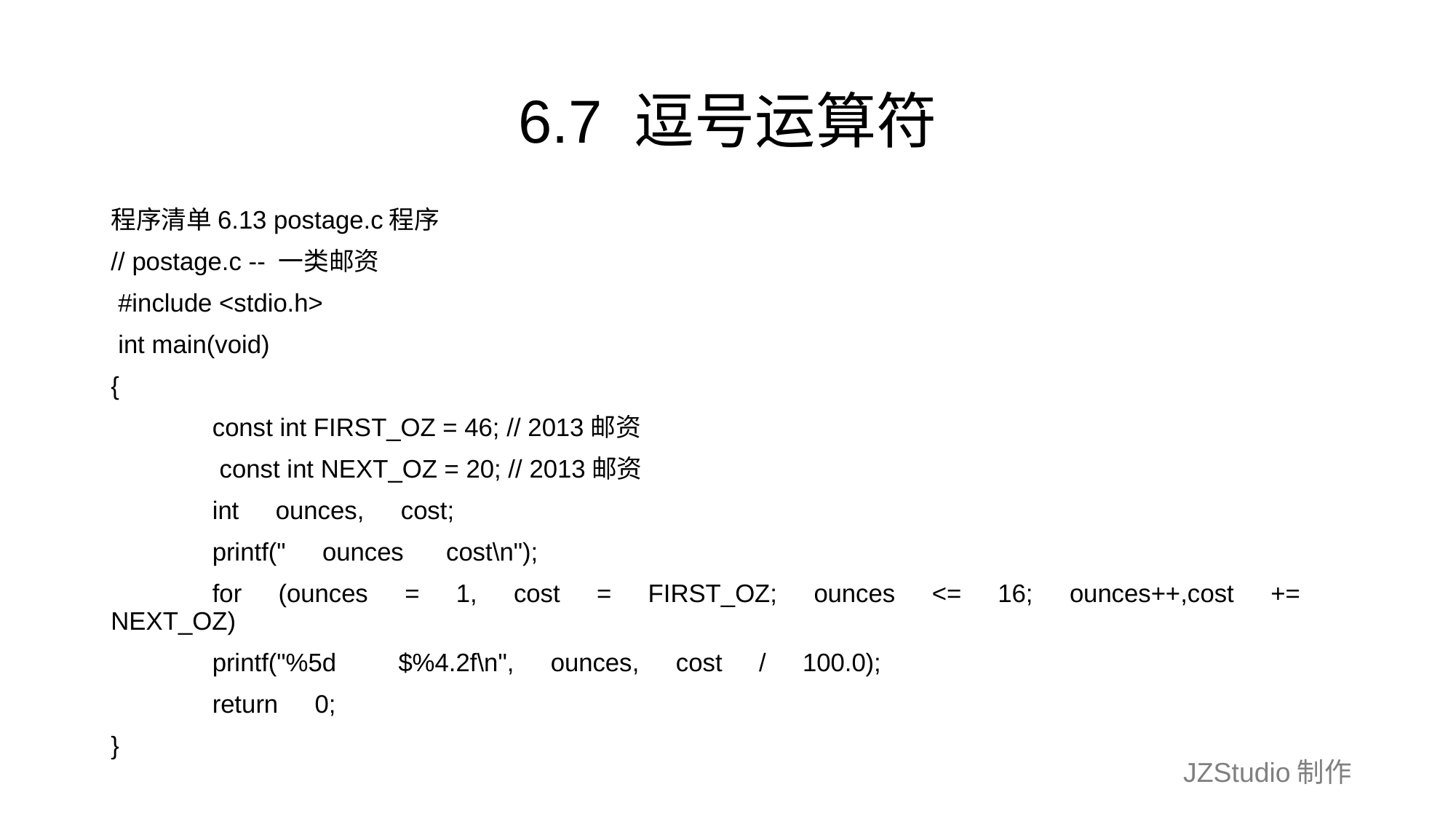

# 6.7 逗号运算符
程序清单6.13 postage.c程序
// postage.c -- 一类邮资
 #include <stdio.h>
 int main(void)
{
	const int FIRST_OZ = 46; // 2013邮资
	 const int NEXT_OZ = 20; // 2013邮资
	int　ounces,　cost;
	printf("　ounces　 cost\n");
	for　(ounces　=　1,　cost　=　FIRST_OZ;　ounces　<=　16;　ounces++,cost　+=　NEXT_OZ)
		printf("%5d　　$%4.2f\n",　ounces,　cost　/　100.0);
	return　0;
}